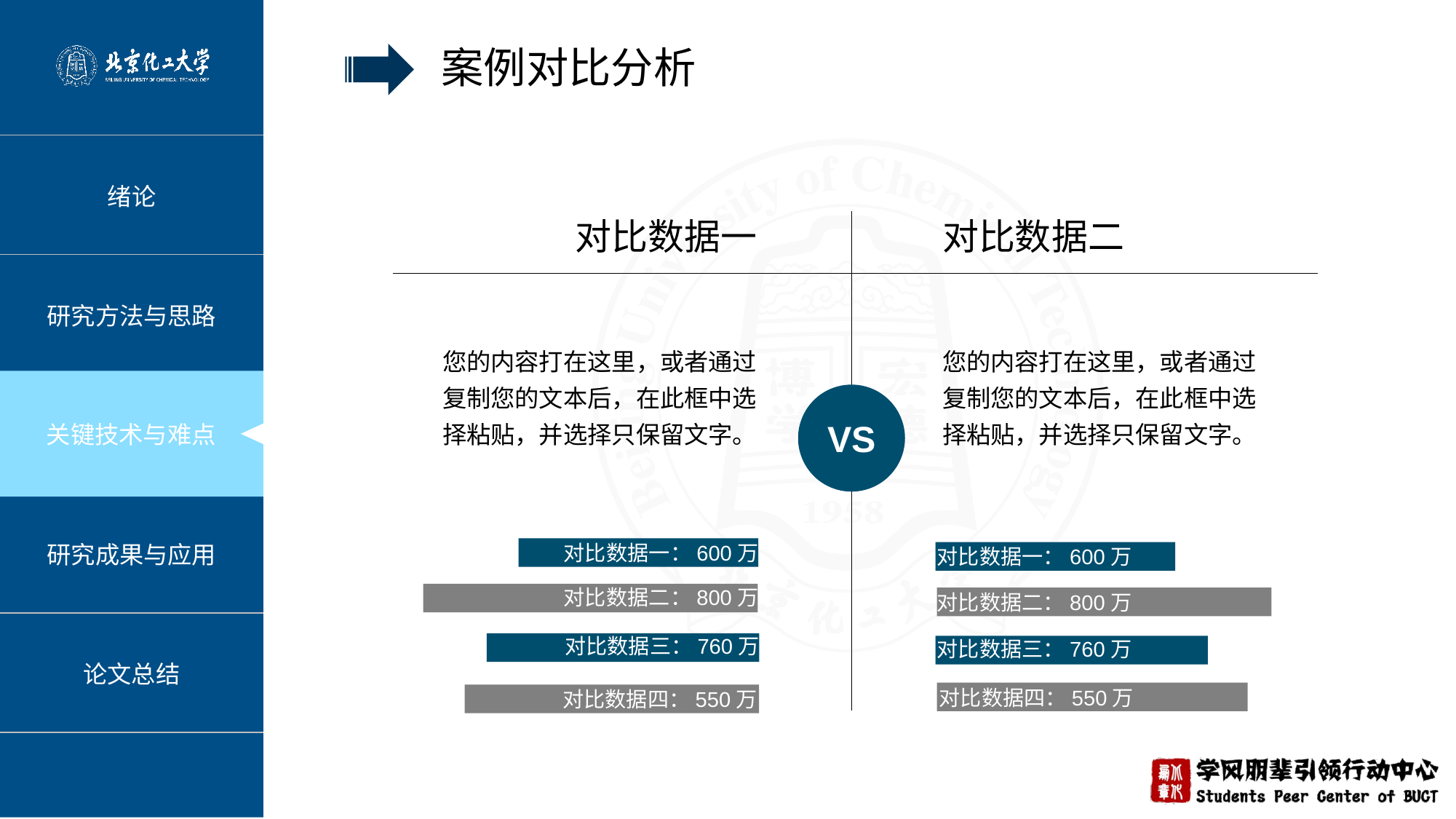

案例对比分析

对比数据一
对比数据二
您的内容打在这里，或者通过复制您的文本后，在此框中选择粘贴，并选择只保留文字。

您的内容打在这里，或者通过复制您的文本后，在此框中选择粘贴，并选择只保留文字。

VS
对比数据一：600万
对比数据一：600万

对比数据二：800万

对比数据二：800万

对比数据三：760万
对比数据三：760万

对比数据四：550万
对比数据四：550万